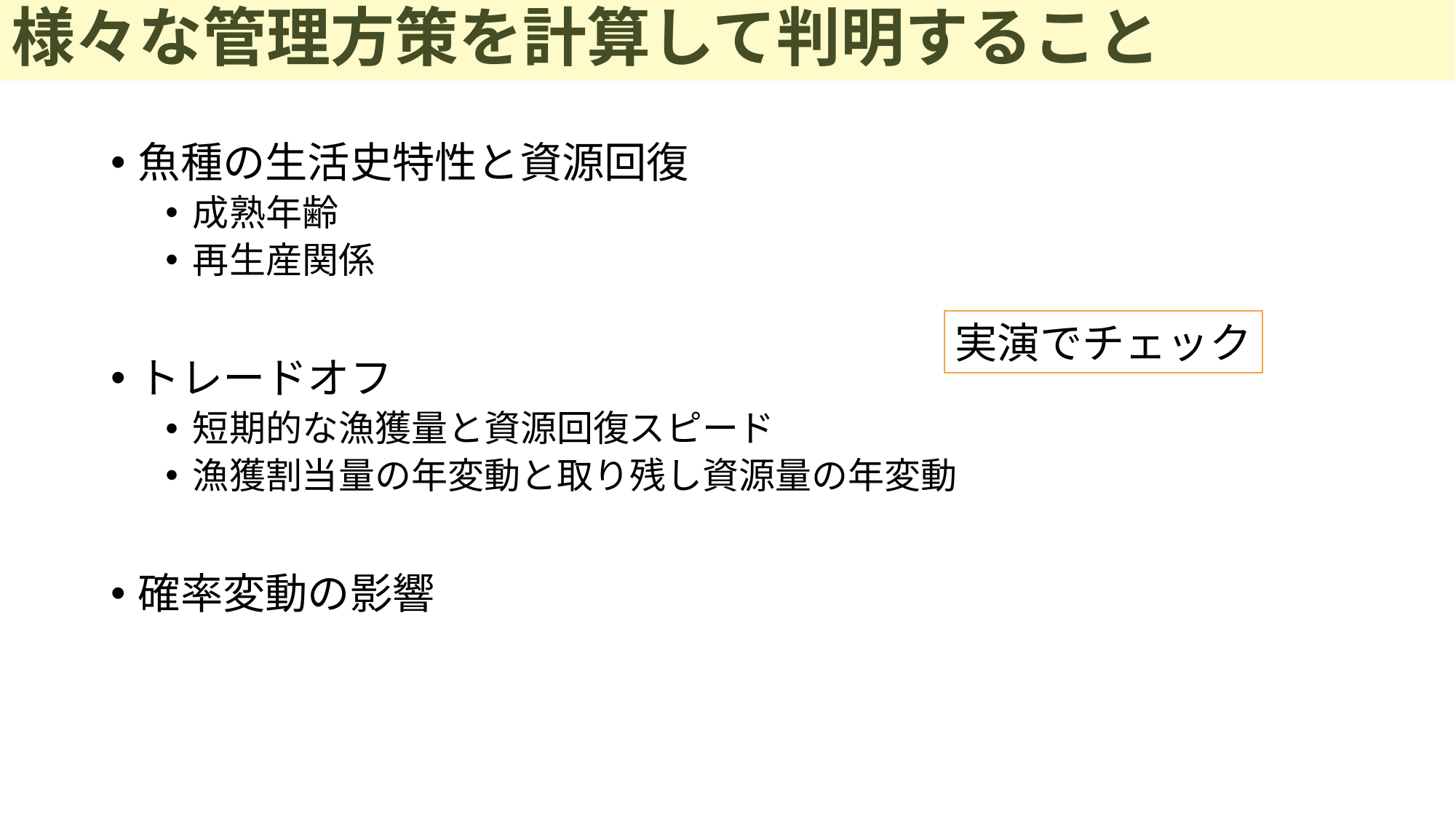

# 様々な管理方策を計算して判明すること
魚種の生活史特性と資源回復
成熟年齢
再生産関係

トレードオフ
短期的な漁獲量と資源回復スピード
漁獲割当量の年変動と取り残し資源量の年変動

確率変動の影響
実演でチェック